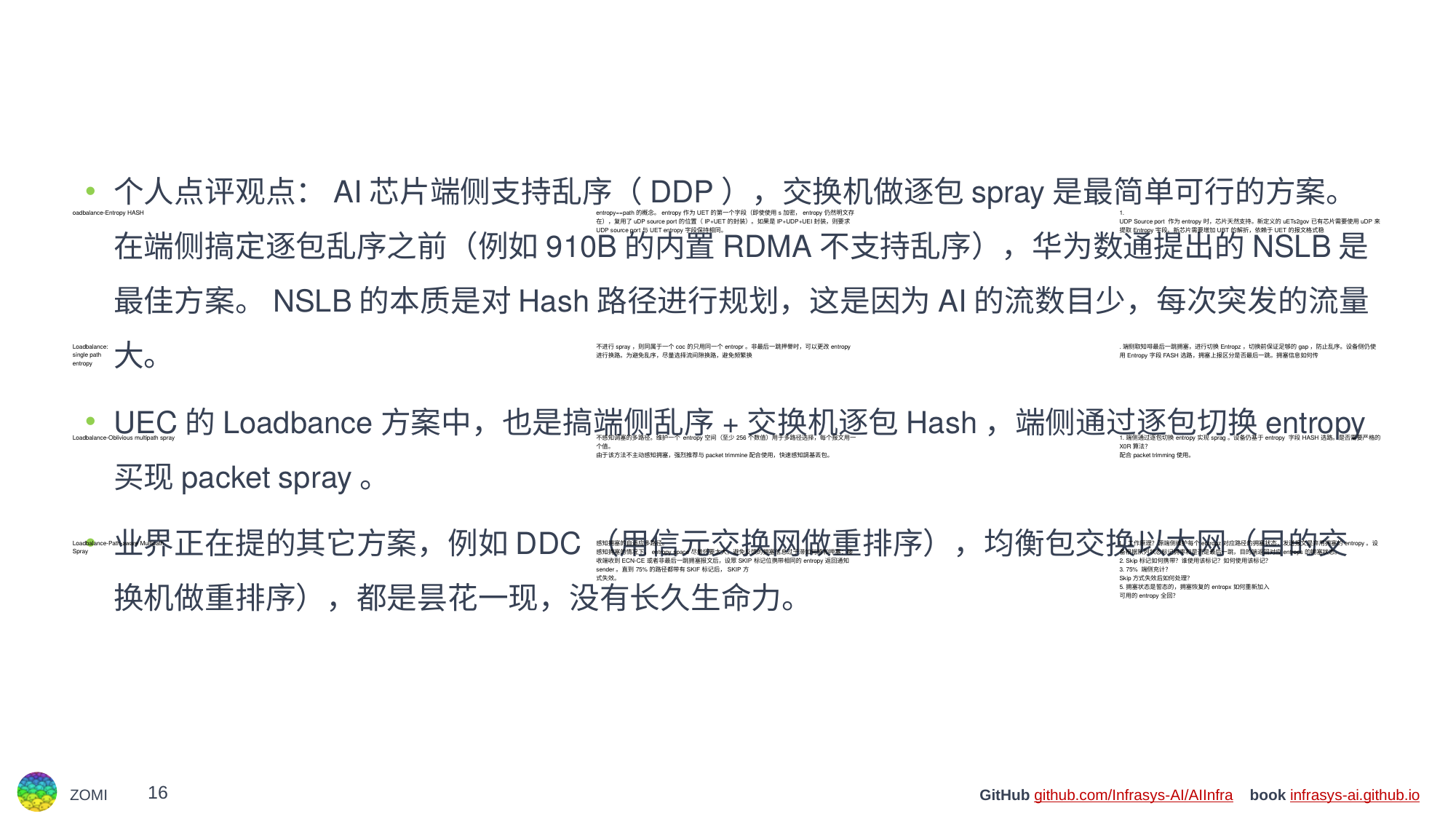

#
个人点评观点：AI芯片端侧支持乱序（DDP），交换机做逐包spray是最简单可行的方案。在端侧搞定逐包乱序之前（例如910B的内置RDMA不支持乱序），华为数通提出的NSLB是最佳方案。NSLB的本质是对Hash路径进行规划，这是因为AI的流数目少，每次突发的流量大。
UEC的Loadbance方案中，也是搞端侧乱序+交换机逐包Hash，端侧通过逐包切换entropy买现packet spray。
业界正在提的其它方案，例如DDC（用信元交换网做重排序），均衡包交换以太网（目的交换机做重排序），都是昙花一现，没有长久生命力。

| oadbalance-Entropy HASH |  | entropy==path的概念。entropy作为UET的第一个字段（即使使用s加密，entropy仍然明文存在），复用了uDP source port的位置（IP+UET的封装）。如果是IP+UDP+UEI封装，则要求UDP source port与UET entropy字段保持相同。 |  | 1. UDP Source port 作为entropy时，芯片天然支持。新定义的uETs2gov已有芯片需要使用uDP来提取Entropy宇段。新芯片需要增加UBT的解折，依賴于UET的报文格式稳 |
| --- | --- | --- | --- | --- |
| Loadbalance: single path entropy |  | 不进行spray，则同属于一个coc的只用同一个entropr。非最后一跳押譽时，可以更改entropy进行换路。为避免乱序，尽量选择流间隙换路，避免频繁换 |  | .端侧取知啡最后一跳拥塞，进行切换Entropz，切换前保证足够的gap，防止乱序。设备侧仍使用Entropy字段FASH选路，拥塞上报区分是否最后一跳。拥塞信息如何传 |
| Loadbalance-Oblivious multipath spray |  | 不感知调塞的多路径。维护一个 entropy空间（至少256个数值）用于多路径选择，每个报文用一个值。 由于该方法不主动感知拥塞，强烈推荐与packet trimmine配合使用，快速感知調基丟包。 |  | 1.端侧通过逐包切换entropy实现sprag。设备仍基于entropy 字段HASH选路。是否需要严格的X0R算法？ 配合packet trimming使用。 |
| Loadbalance-Path-aware Multipath Spray |  | 感知拥塞的自适应多路径。 感知拥塞的情况下，entropy space尽量怀要太大，避免反馈的拥塞信息过于滞如何感和押塞：接收端收到ECN-CE或者非最后一跳拥塞报文后，设眾SKIP标记位携带相同的entropy返回通知sender。直到75%的路径都带有SKIF标记后，SKIP方 式失效。 |  | L. 工作原理？源端侧维护每个entropz对应路径的拥塞状态，发送报文是弃用拥塞的entropy。设备根据队列状态标记拥率和是否是最后一跳，目的端返回对应entrops的拥塞状态。 2. Skip标记如何携带？谁使用该标记？如何使用该标记？ 3. 75% 端侧充计？ Skip方式失效后如何处理？ 5.拥塞状态是誓态的，拥塞恢复的entropx如何重新加入 可用的entropy全回？ |